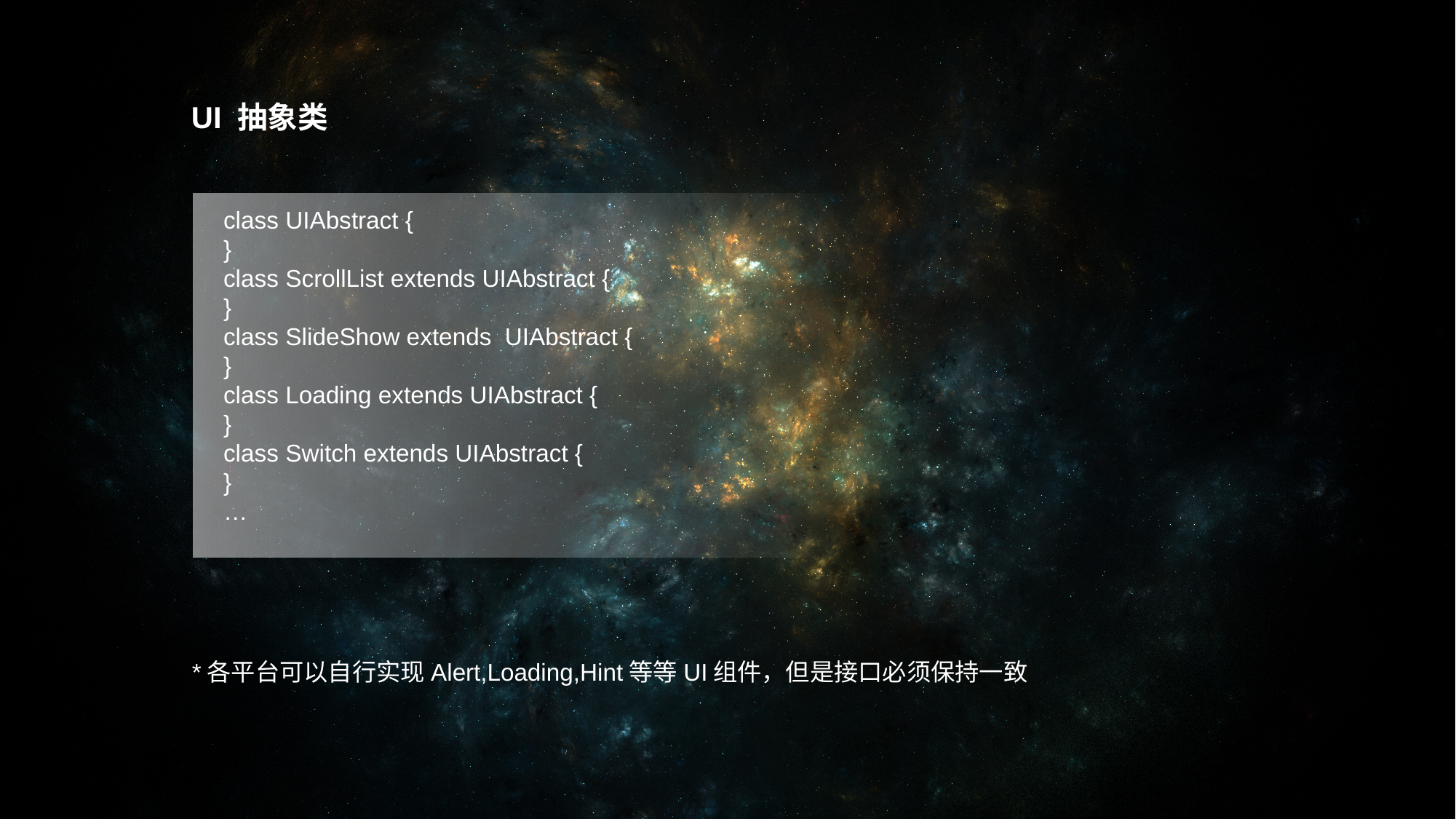

UI 抽象类

class UIAbstract {
}
class ScrollList extends UIAbstract {
}
class SlideShow extends  UIAbstract {
}
class Loading extends UIAbstract {
}
class Switch extends UIAbstract {
}
…
*各平台可以自行实现Alert,Loading,Hint等等UI组件，但是接口必须保持一致